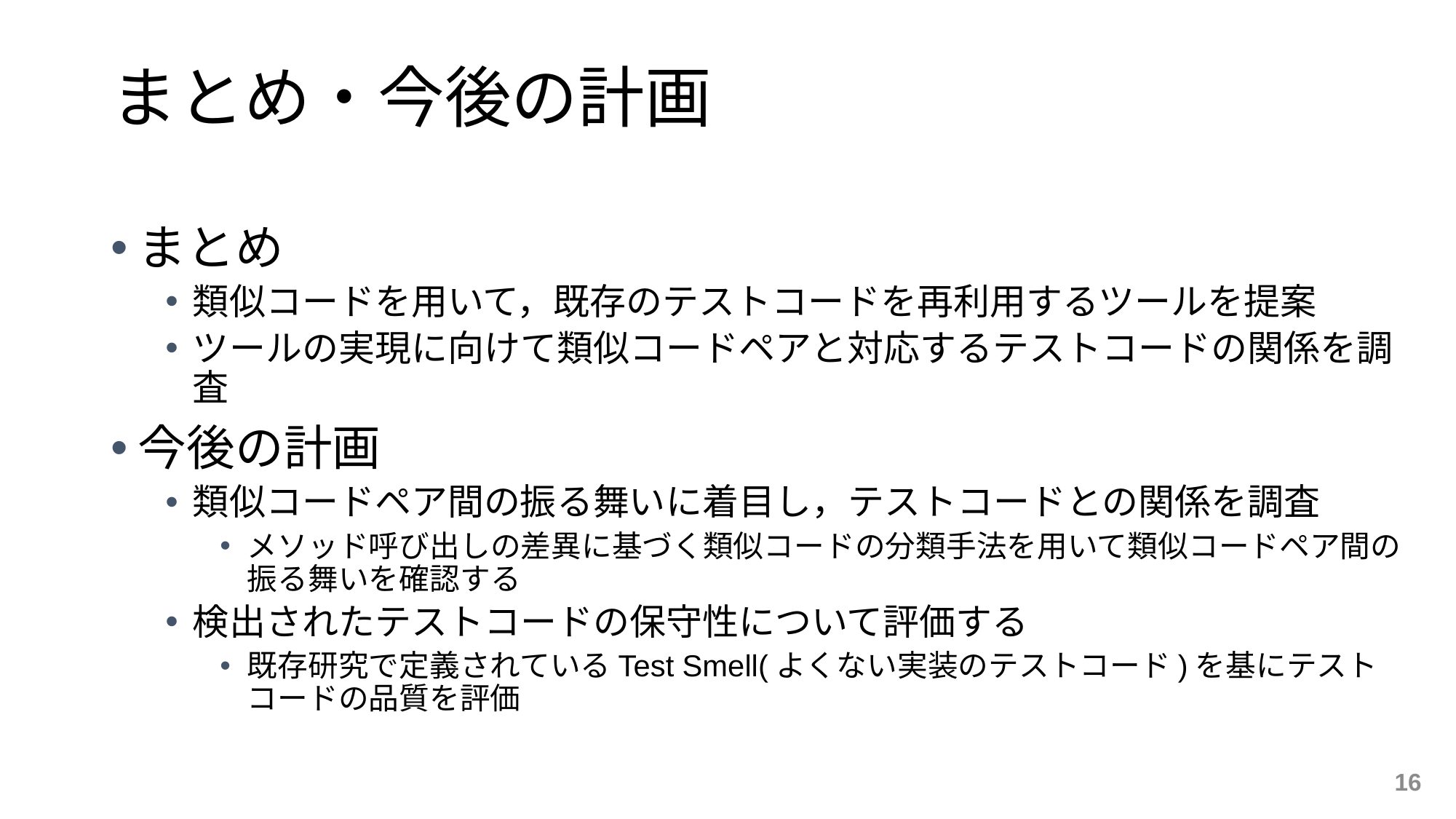

# まとめ・今後の計画
まとめ
類似コードを用いて，既存のテストコードを再利用するツールを提案
ツールの実現に向けて類似コードペアと対応するテストコードの関係を調査
今後の計画
類似コードペア間の振る舞いに着目し，テストコードとの関係を調査
メソッド呼び出しの差異に基づく類似コードの分類手法を用いて類似コードペア間の振る舞いを確認する
検出されたテストコードの保守性について評価する
既存研究で定義されているTest Smell(よくない実装のテストコード)を基にテストコードの品質を評価

16